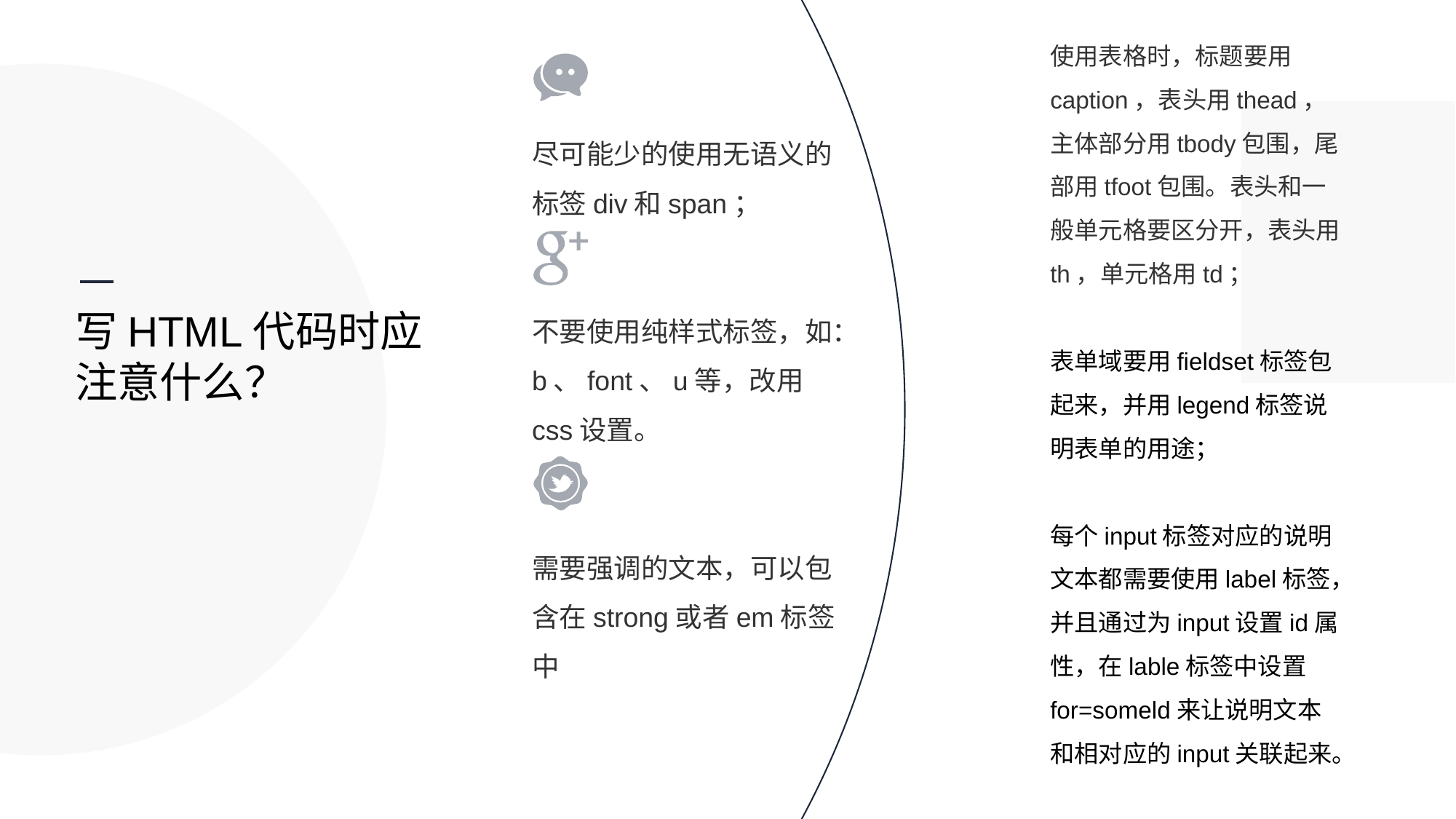

使用表格时，标题要用caption，表头用thead，主体部分用tbody包围，尾部用tfoot包围。表头和一般单元格要区分开，表头用th，单元格用td；

表单域要用fieldset标签包起来，并用legend标签说明表单的用途；

每个input标签对应的说明文本都需要使用label标签，并且通过为input设置id属性，在lable标签中设置for=someld来让说明文本和相对应的input关联起来。

尽可能少的使用无语义的标签div和span；

不要使用纯样式标签，如：b、font、u等，改用css设置。
写HTML代码时应注意什么？

需要强调的文本，可以包含在strong或者em标签中